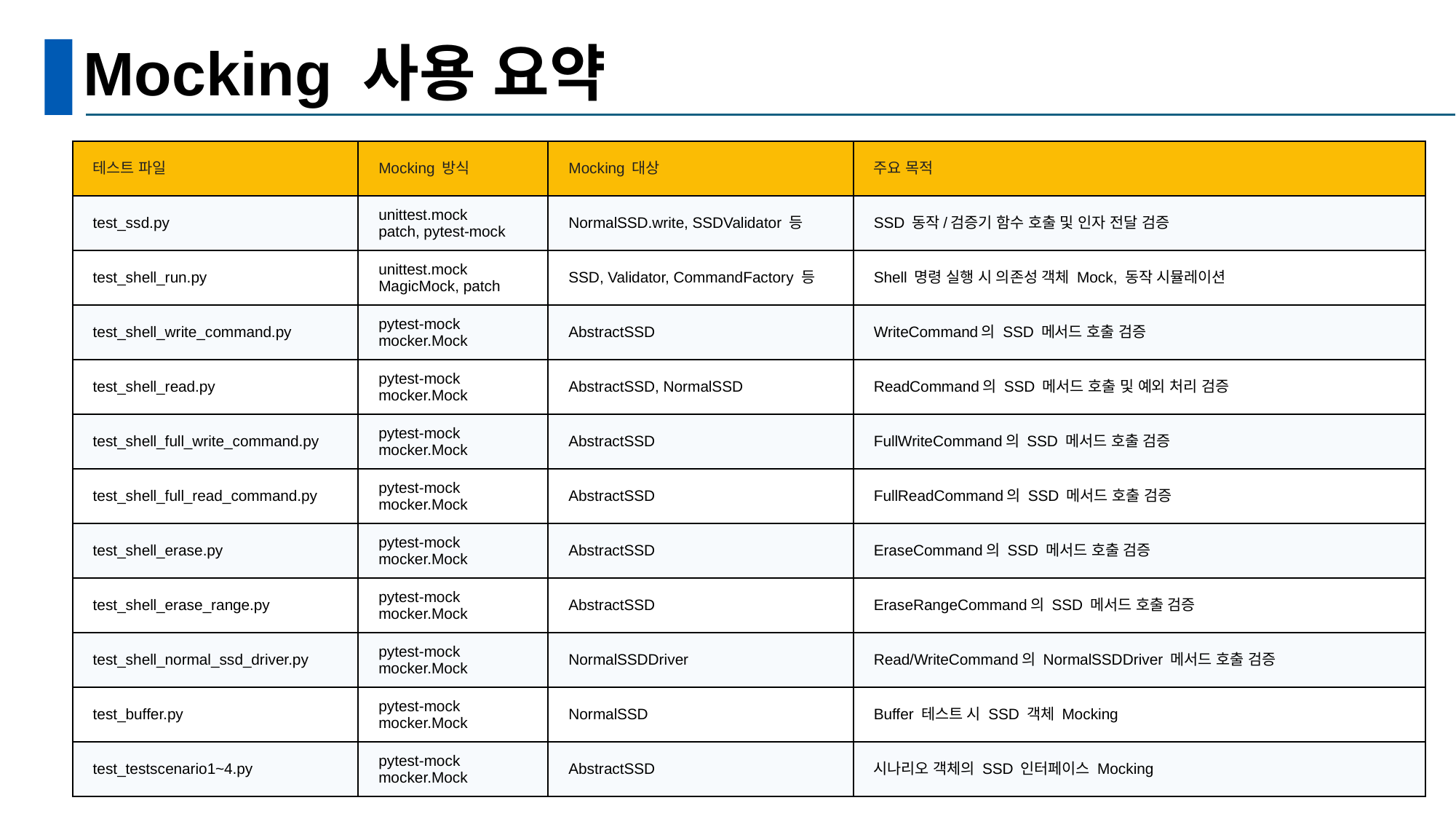

# Mocking 사용 요약
| 테스트 파일 | Mocking 방식 | Mocking 대상 | 주요 목적 |
| --- | --- | --- | --- |
| test\_ssd.py | unittest.mock patch, pytest-mock | NormalSSD.write, SSDValidator 등 | SSD 동작/검증기 함수 호출 및 인자 전달 검증 |
| test\_shell\_run.py | unittest.mock MagicMock, patch | SSD, Validator, CommandFactory 등 | Shell 명령 실행 시 의존성 객체 Mock, 동작 시뮬레이션 |
| test\_shell\_write\_command.py | pytest-mock mocker.Mock | AbstractSSD | WriteCommand의 SSD 메서드 호출 검증 |
| test\_shell\_read.py | pytest-mock mocker.Mock | AbstractSSD, NormalSSD | ReadCommand의 SSD 메서드 호출 및 예외 처리 검증 |
| test\_shell\_full\_write\_command.py | pytest-mock mocker.Mock | AbstractSSD | FullWriteCommand의 SSD 메서드 호출 검증 |
| test\_shell\_full\_read\_command.py | pytest-mock mocker.Mock | AbstractSSD | FullReadCommand의 SSD 메서드 호출 검증 |
| test\_shell\_erase.py | pytest-mock mocker.Mock | AbstractSSD | EraseCommand의 SSD 메서드 호출 검증 |
| test\_shell\_erase\_range.py | pytest-mock mocker.Mock | AbstractSSD | EraseRangeCommand의 SSD 메서드 호출 검증 |
| test\_shell\_normal\_ssd\_driver.py | pytest-mock mocker.Mock | NormalSSDDriver | Read/WriteCommand의 NormalSSDDriver 메서드 호출 검증 |
| test\_buffer.py | pytest-mock mocker.Mock | NormalSSD | Buffer 테스트 시 SSD 객체 Mocking |
| test\_testscenario1~4.py | pytest-mock mocker.Mock | AbstractSSD | 시나리오 객체의 SSD 인터페이스 Mocking |